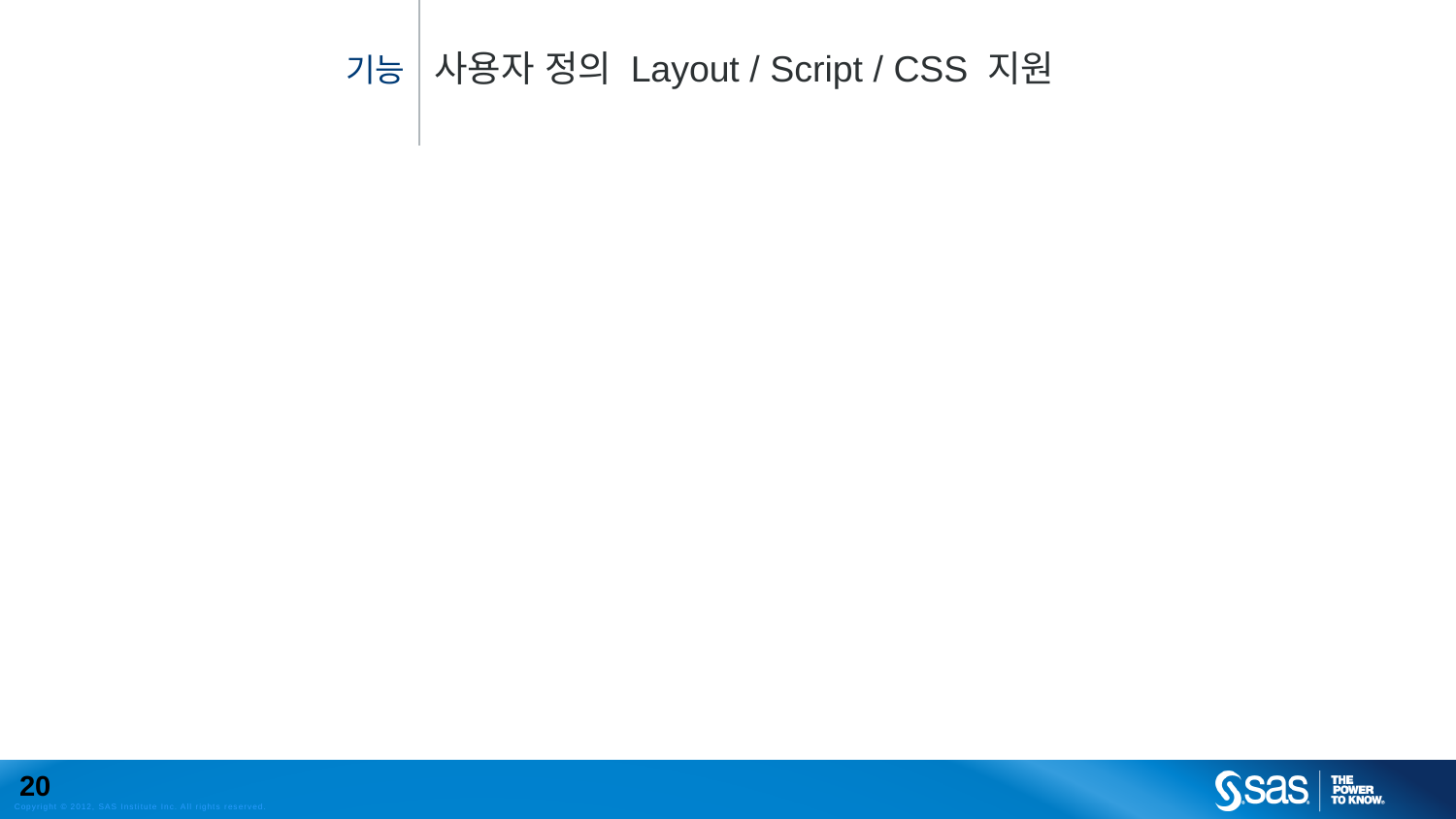

사용자 정의 Layout / Script / CSS 지원
# 기능